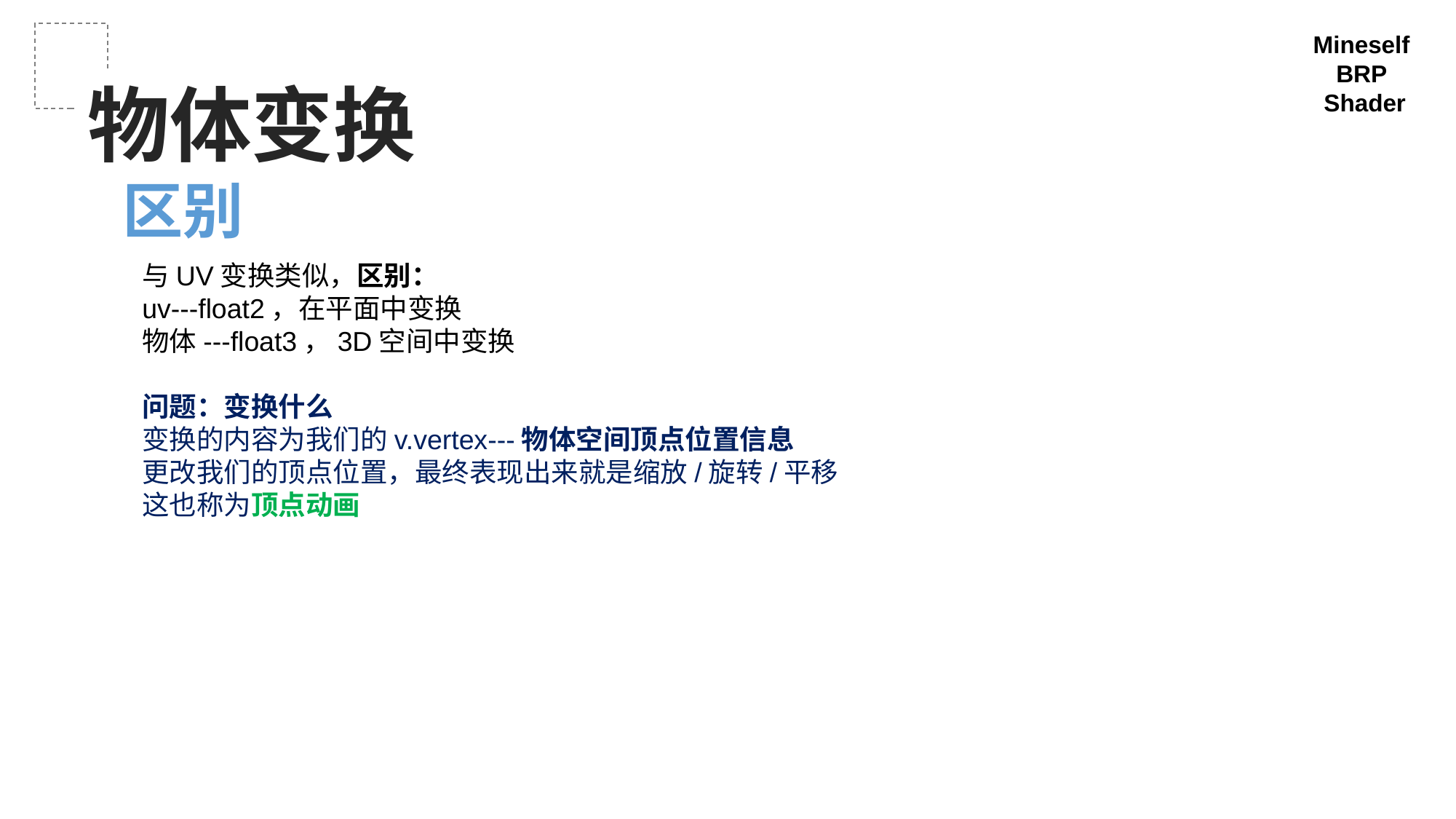

Mineself
BRP
Shader

物体变换
区别
与UV变换类似，区别：
uv---float2，在平面中变换
物体---float3，3D空间中变换

问题：变换什么
变换的内容为我们的v.vertex---物体空间顶点位置信息
更改我们的顶点位置，最终表现出来就是缩放/旋转/平移
这也称为顶点动画